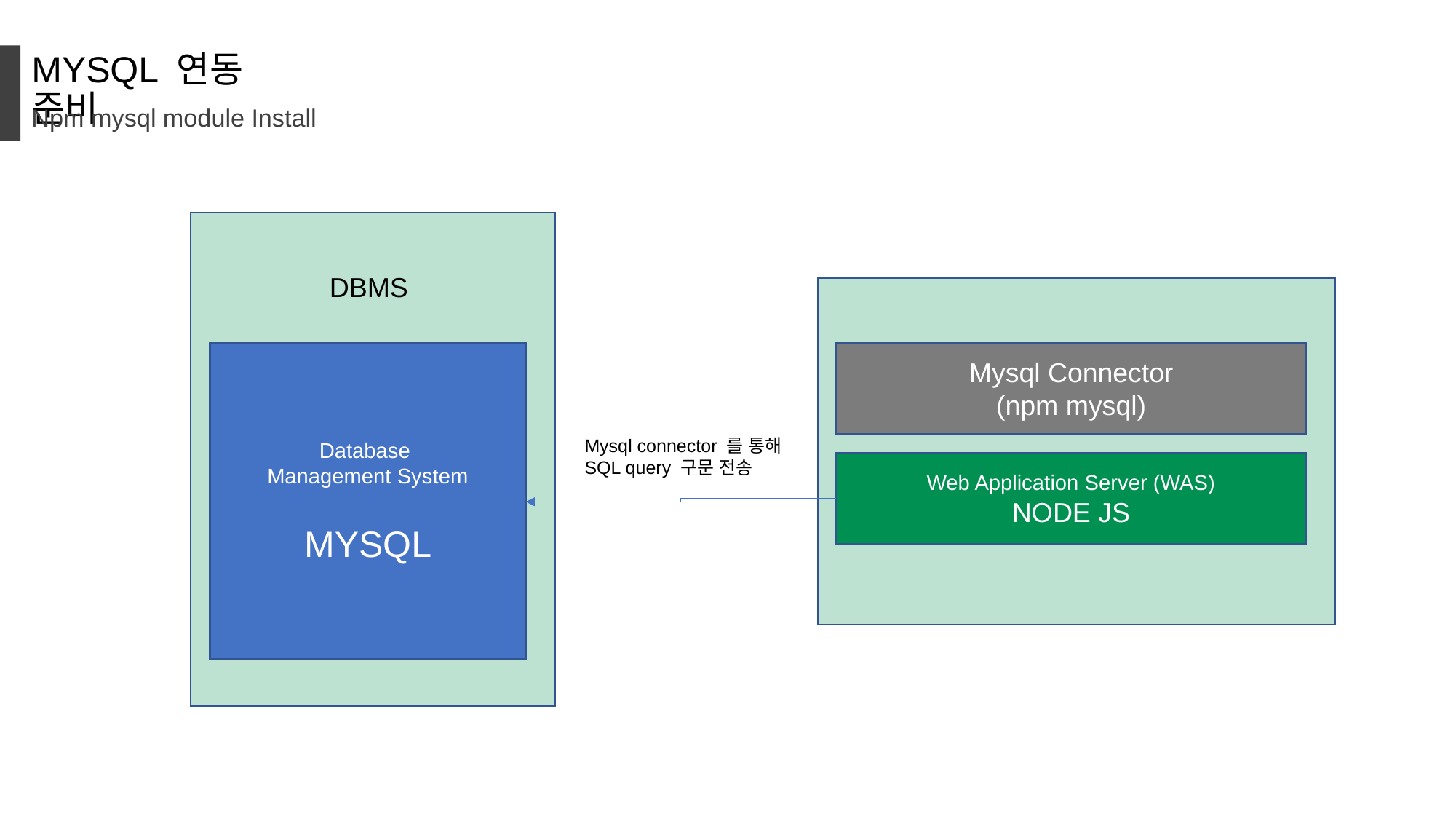

MYSQL 연동 준비
Npm mysql module Install

DBMS

Database
Management System

MYSQL
Mysql Connector
(npm mysql)
Mysql connector 를 통해
SQL query 구문 전송
Web Application Server (WAS)
NODE JS